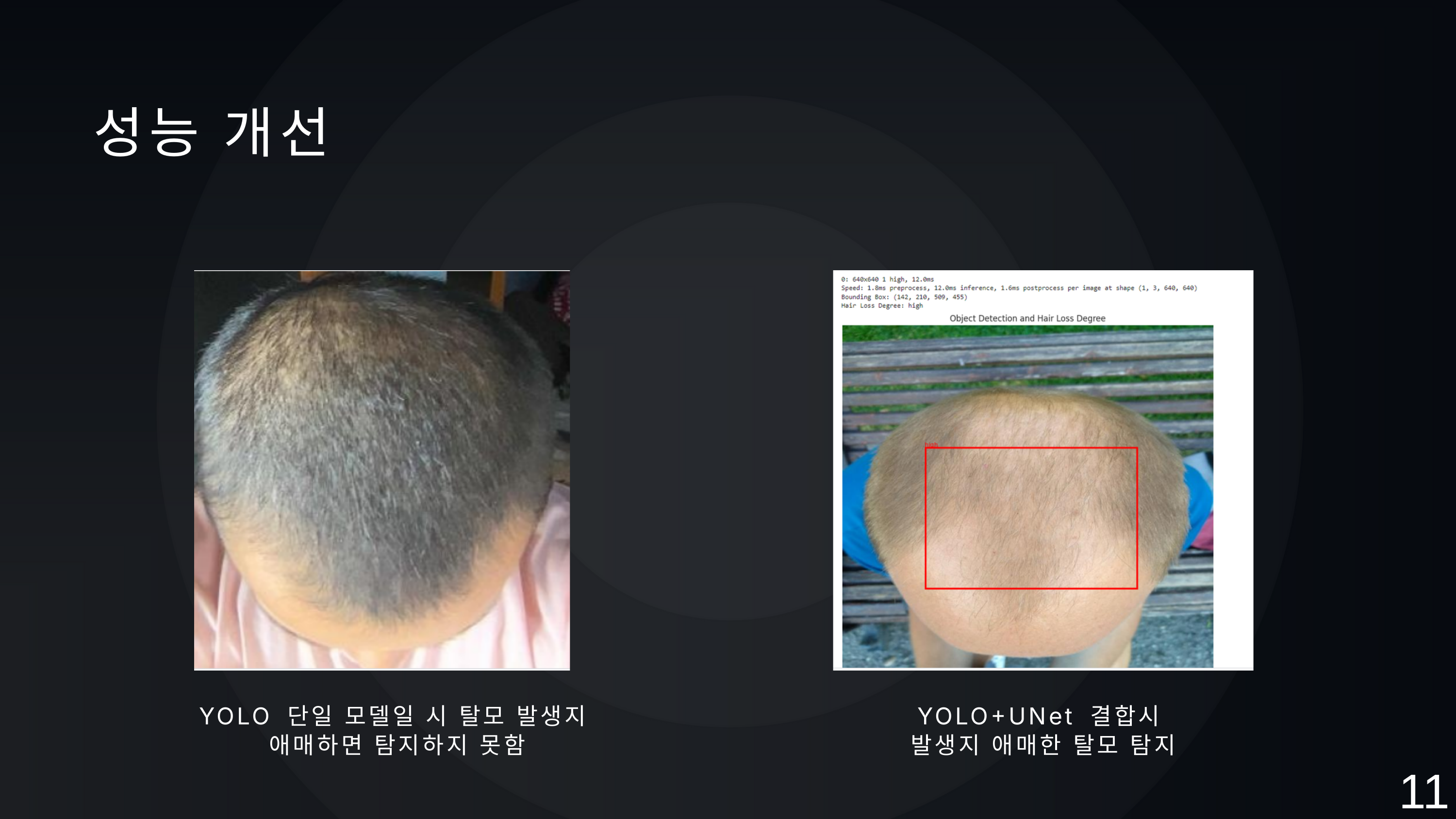

성능 개선

YOLO 단일 모델일 시 탈모 발생지
애매하면 탐지하지 못함
YOLO+UNet 결합시
발생지 애매한 탈모 탐지
11